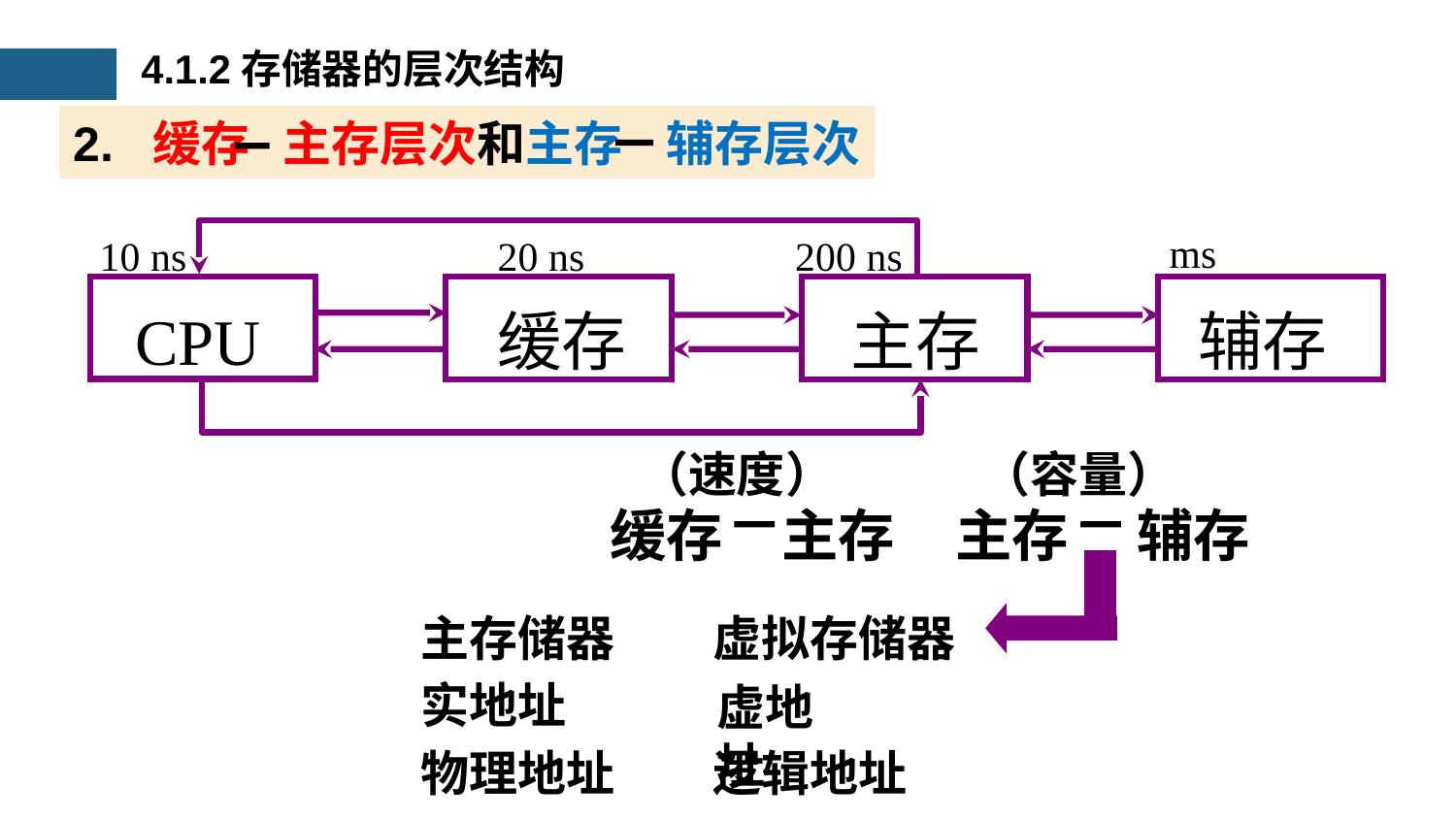

4.1.2存储器的层次结构
2.  缓存   主存层次和主存    辅存层次

ms
10 ns
20 ns
200 ns

CPU

主存

缓存

辅存

（速度）
（容量）
主存
辅存

缓存
主存

主存储器
虚拟存储器
虚地址
实地址
物理地址
逻辑地址